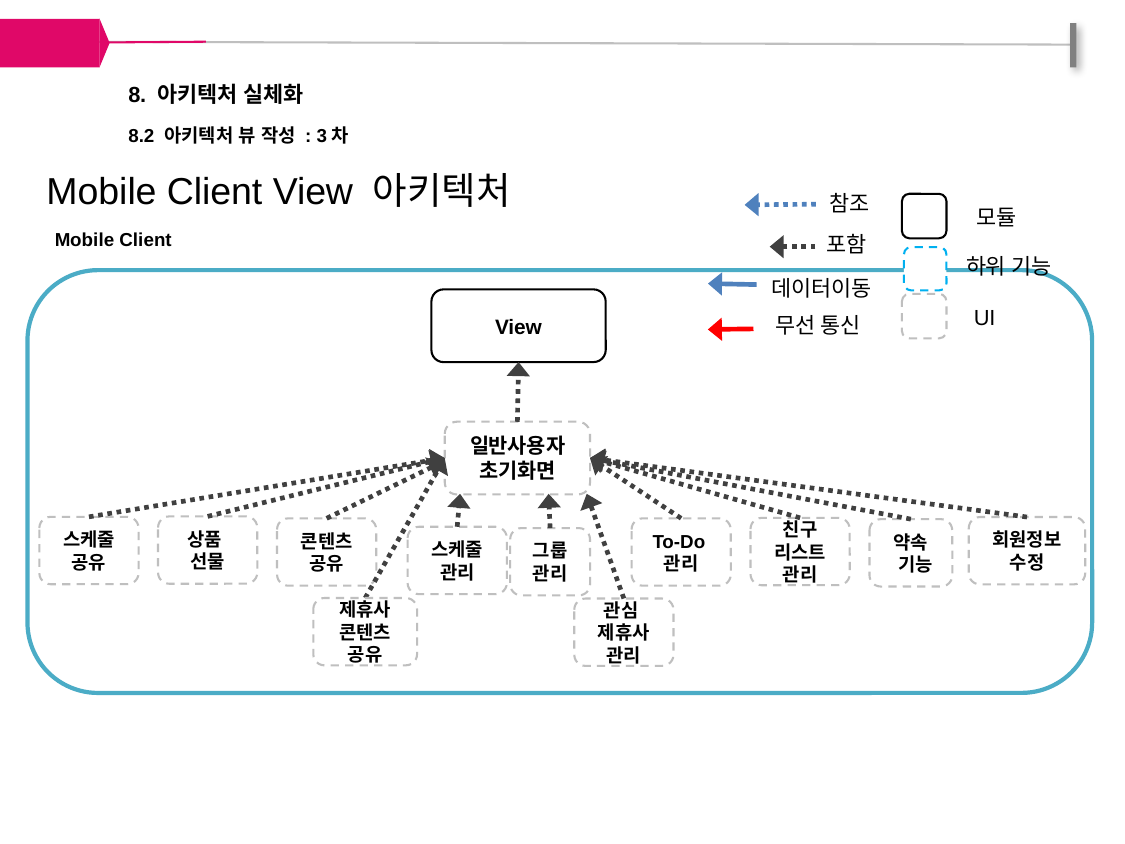

8. 아키텍처 실체화
8.2 아키텍처 뷰 작성 : 3차

Mobile Client View 아키텍처
참조

모듈
Mobile Client

View
일반사용자
초기화면
상품
선물
스케줄 공유
회원정보 수정
친구
리스트
관리
콘텐츠
공유
To-Do관리
약속
 기능
스케줄
관리
그룹
관리
포함
하위 기능

데이터이동

UI
무선 통신
제휴사 콘텐츠
공유
관심
제휴사 관리